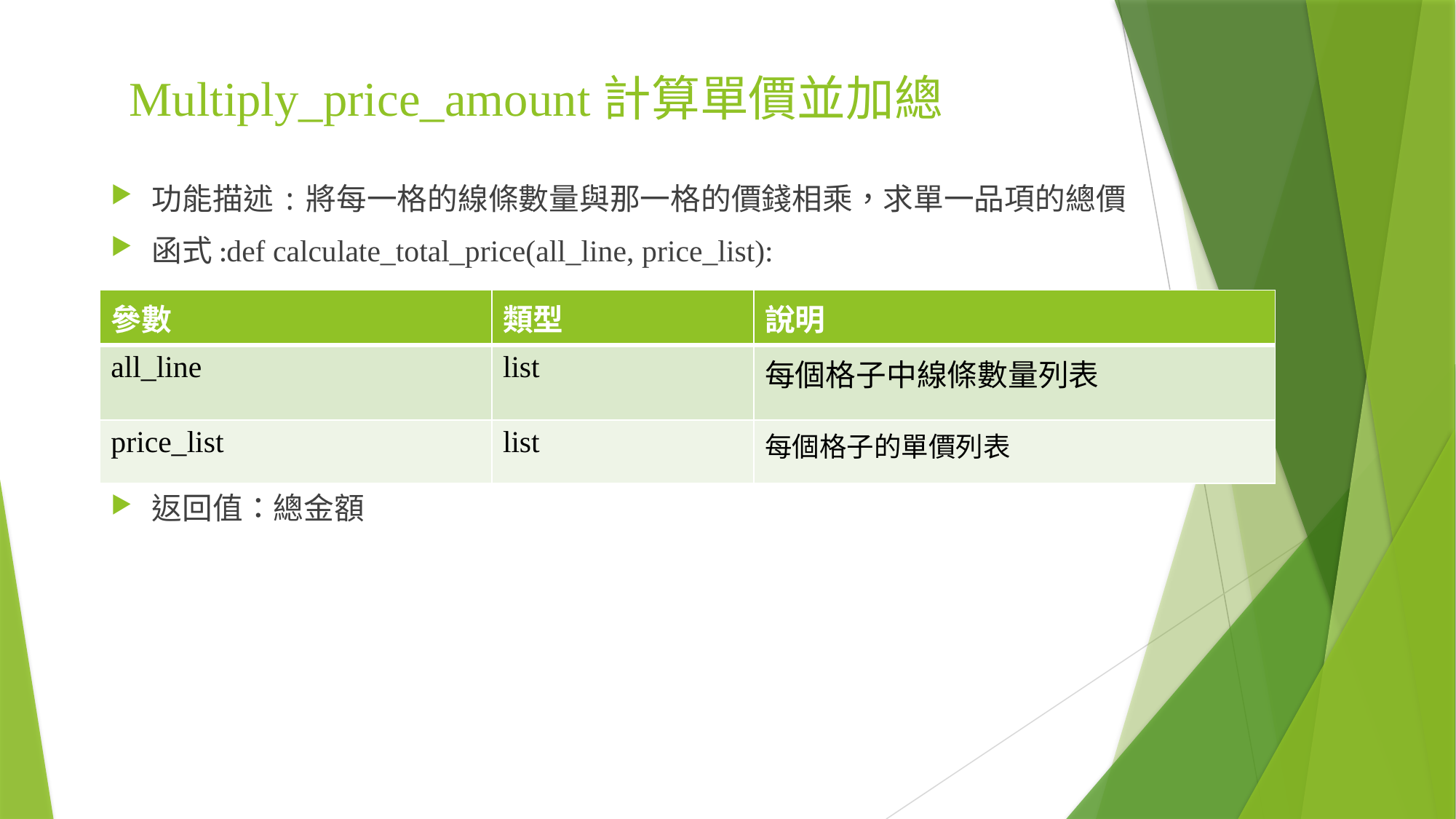

# Multiply_price_amount計算單價並加總
功能描述:將每一格的線條數量與那一格的價錢相乘，求單一品項的總價
函式:def calculate_total_price(all_line, price_list):

返回值：總金額
| 參數 | 類型 | 說明 |
| --- | --- | --- |
| all\_line | list | 每個格子中線條數量列表 |
| price\_list | list | 每個格子的單價列表 |